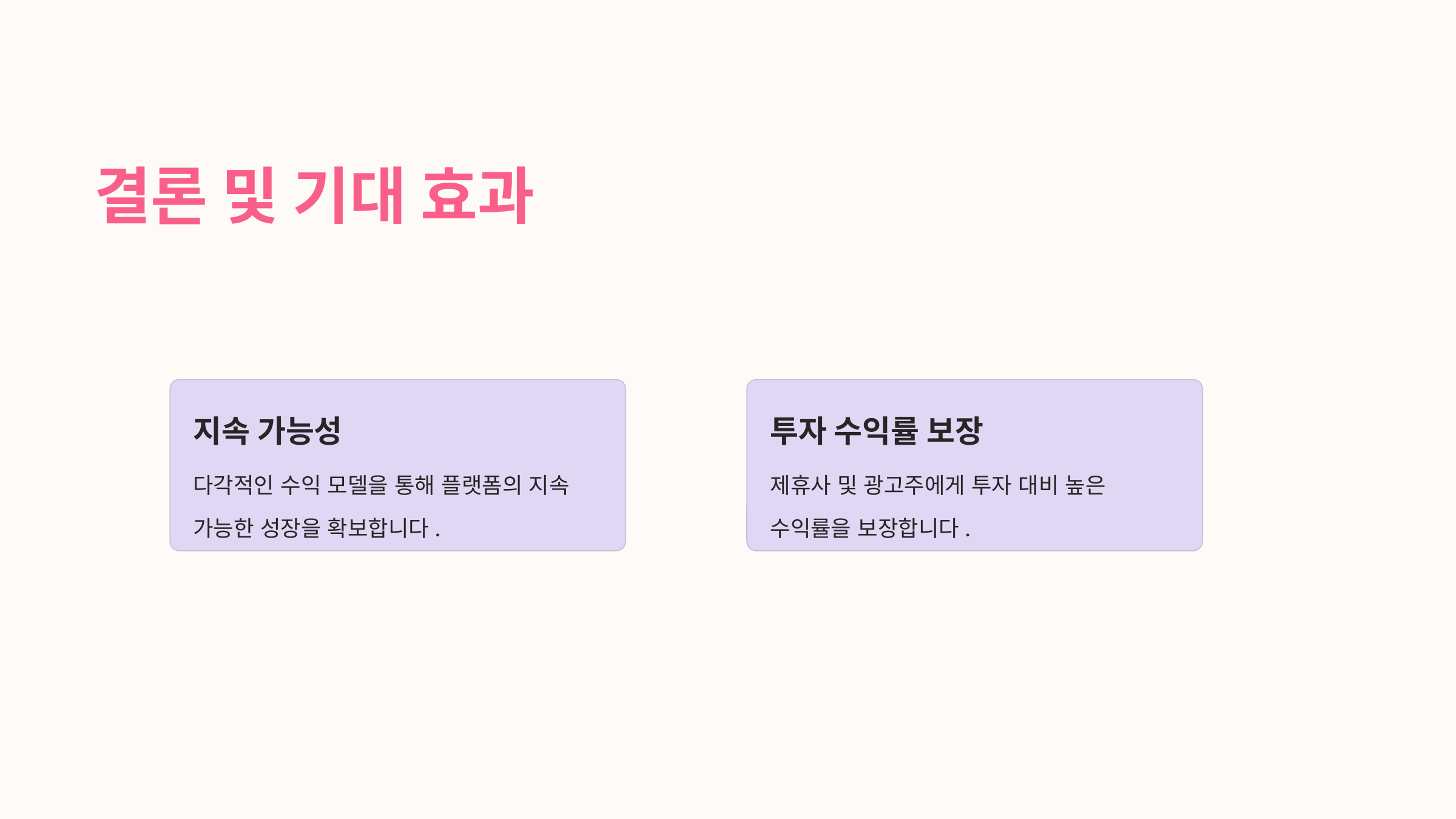

결론 및 기대 효과

지속 가능성
투자 수익률 보장
다각적인 수익 모델을 통해 플랫폼의 지속 가능한 성장을 확보합니다.
제휴사 및 광고주에게 투자 대비 높은 수익률을 보장합니다.